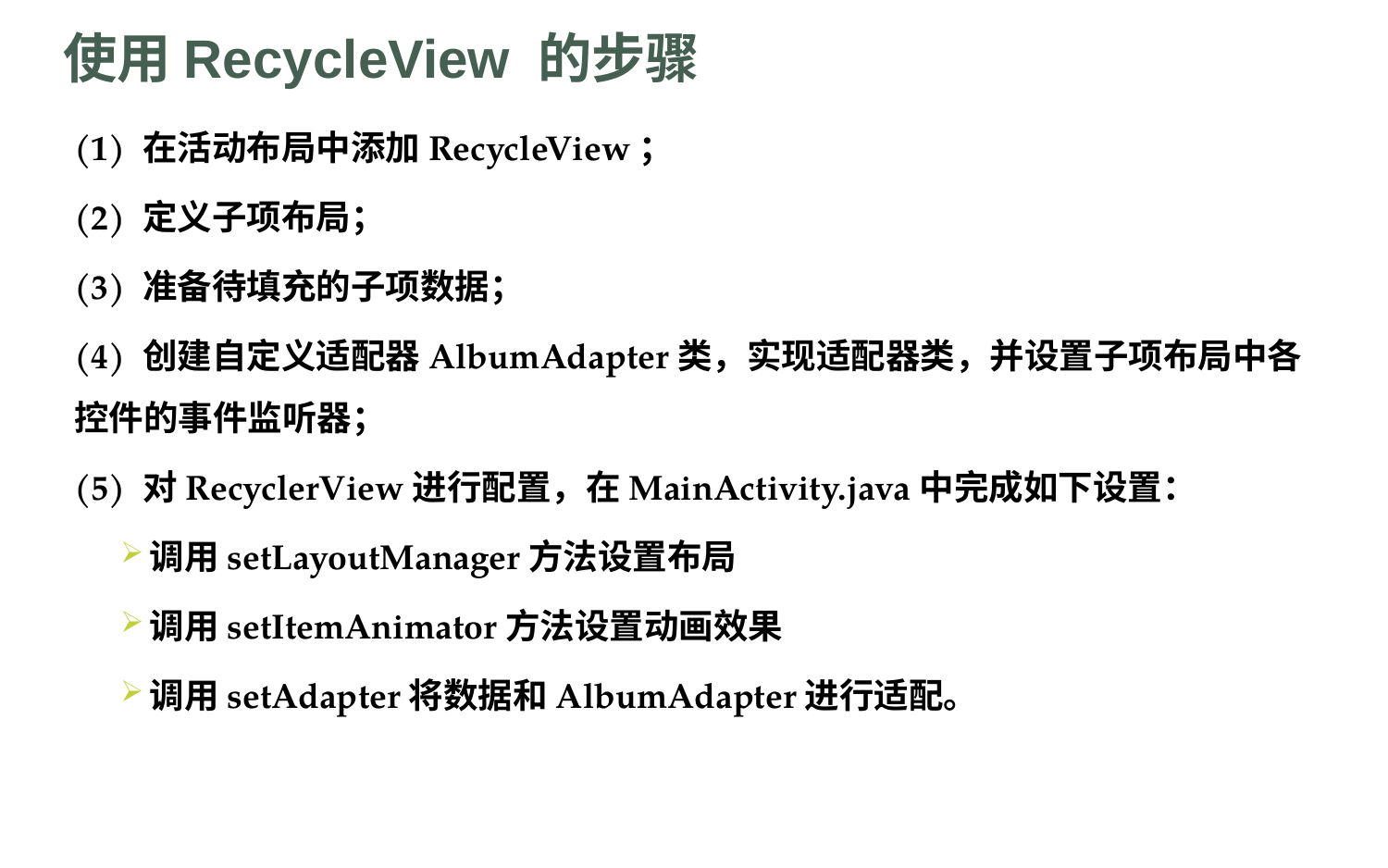

# 使用RecycleView 的步骤
(1) 在活动布局中添加RecycleView；
(2) 定义子项布局；
(3) 准备待填充的子项数据；
(4) 创建自定义适配器AlbumAdapter类，实现适配器类，并设置子项布局中各控件的事件监听器；
(5) 对RecyclerView进行配置，在MainActivity.java中完成如下设置：
调用setLayoutManager方法设置布局
调用setItemAnimator方法设置动画效果
调用setAdapter将数据和AlbumAdapter进行适配。